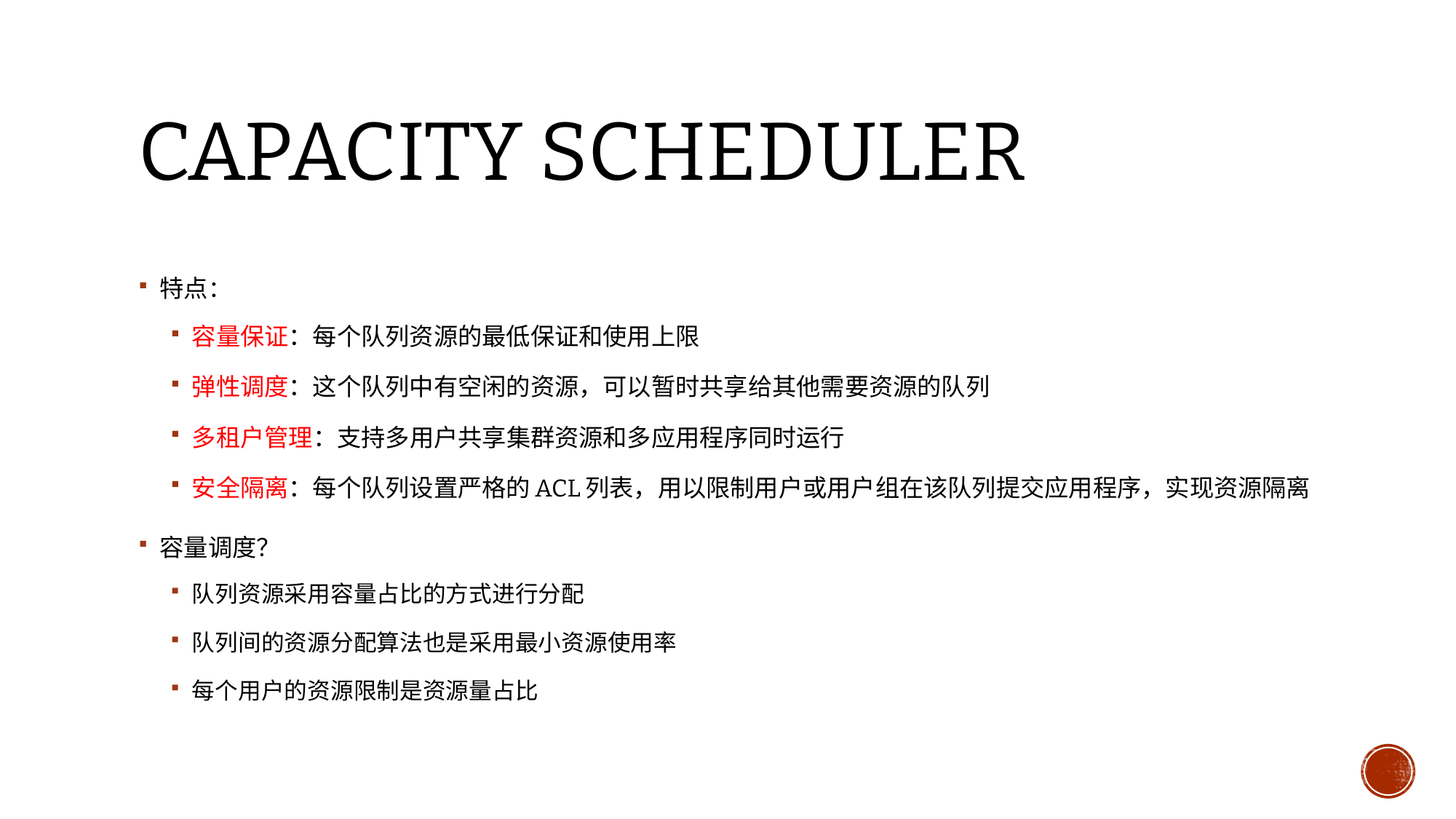

# Capacity SCHEDULER
特点：
容量保证：每个队列资源的最低保证和使用上限
弹性调度：这个队列中有空闲的资源，可以暂时共享给其他需要资源的队列
多租户管理：支持多用户共享集群资源和多应用程序同时运行
安全隔离：每个队列设置严格的ACL列表，用以限制用户或用户组在该队列提交应用程序，实现资源隔离
容量调度？
队列资源采用容量占比的方式进行分配
队列间的资源分配算法也是采用最小资源使用率
每个用户的资源限制是资源量占比